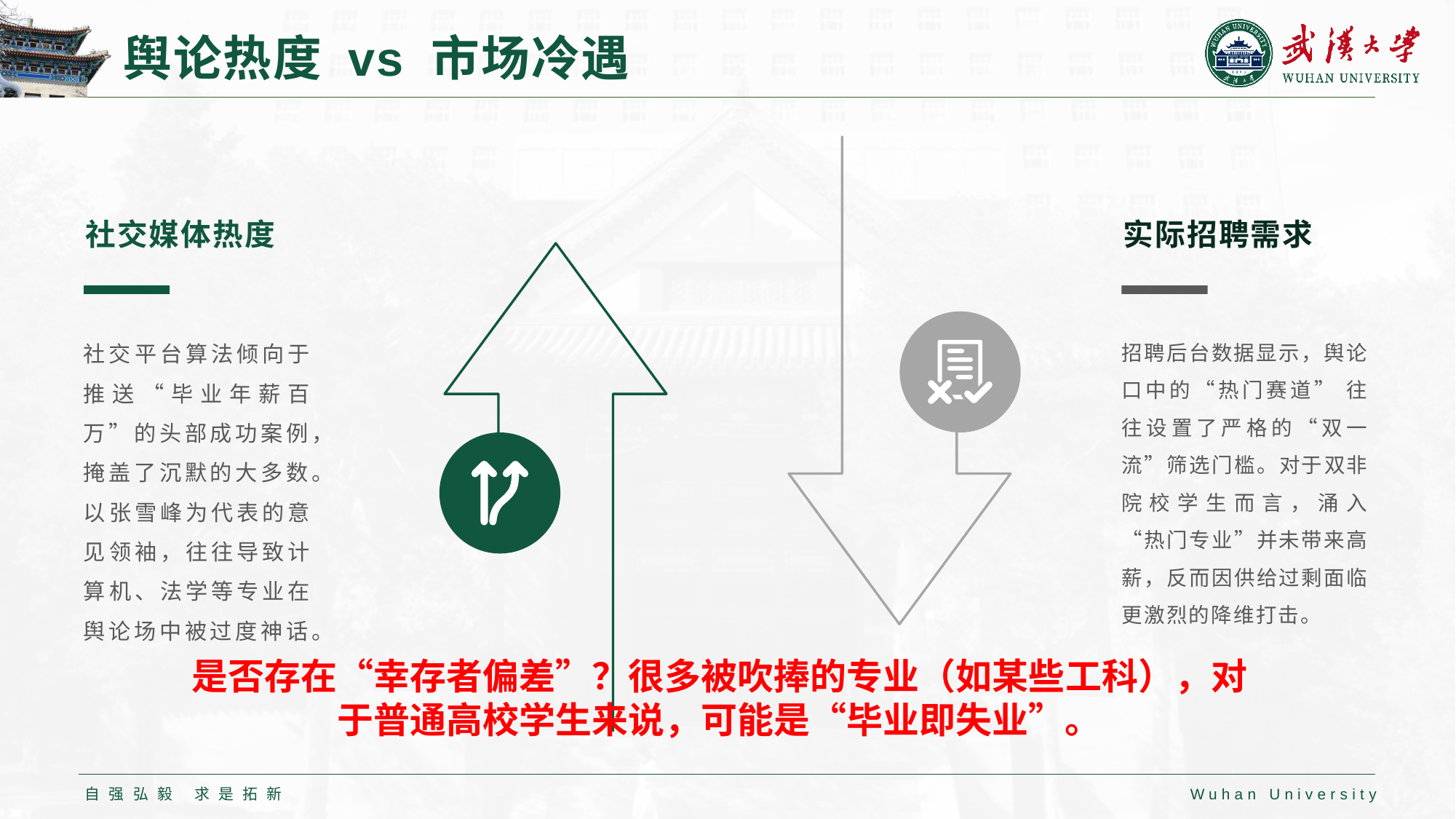

# 舆论热度 vs 市场冷遇

社交媒体热度

社交平台算法倾向于推送“毕业年薪百万”的头部成功案例，掩盖了沉默的大多数。
以张雪峰为代表的意见领袖，往往导致计算机、法学等专业在舆论场中被过度神话。
实际招聘需求

招聘后台数据显示，舆论口中的“热门赛道” 往往设置了严格的“双一流”筛选门槛。对于双非院校学生而言，涌入 “热门专业”并未带来高薪，反而因供给过剩面临更激烈的降维打击。

是否存在“幸存者偏差”？很多被吹捧的专业（如某些工科），对于普通高校学生来说，可能是“毕业即失业”。